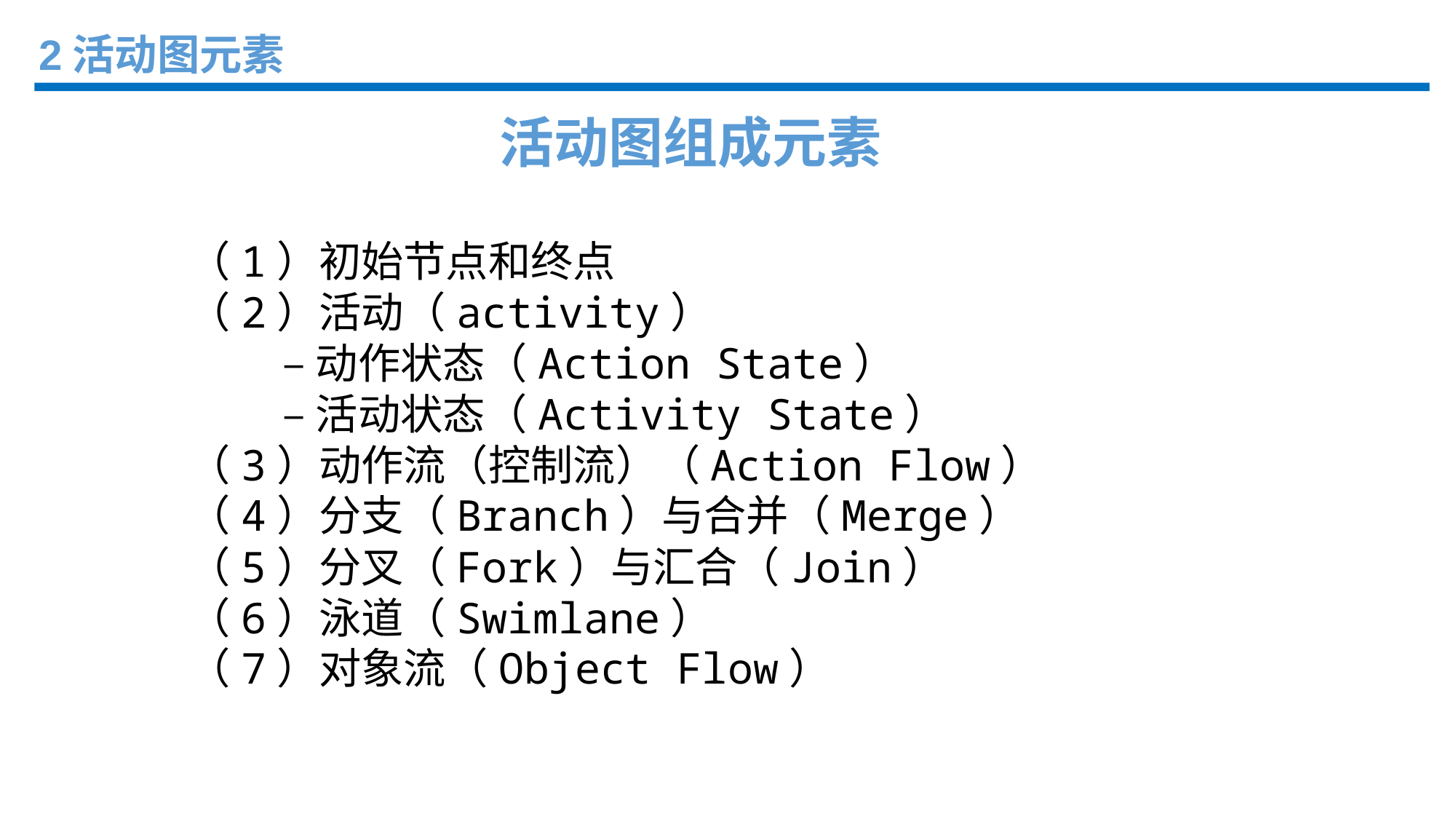

2活动图元素
活动图组成元素
（1）初始节点和终点
（2）活动（activity）
          –动作状态（Action State）
          –活动状态（Activity State）
（3）动作流（控制流）（Action Flow）
（4）分支（Branch）与合并（Merge）
（5）分叉（Fork）与汇合（Join）
（6）泳道（Swimlane）
（7）对象流（Object Flow）